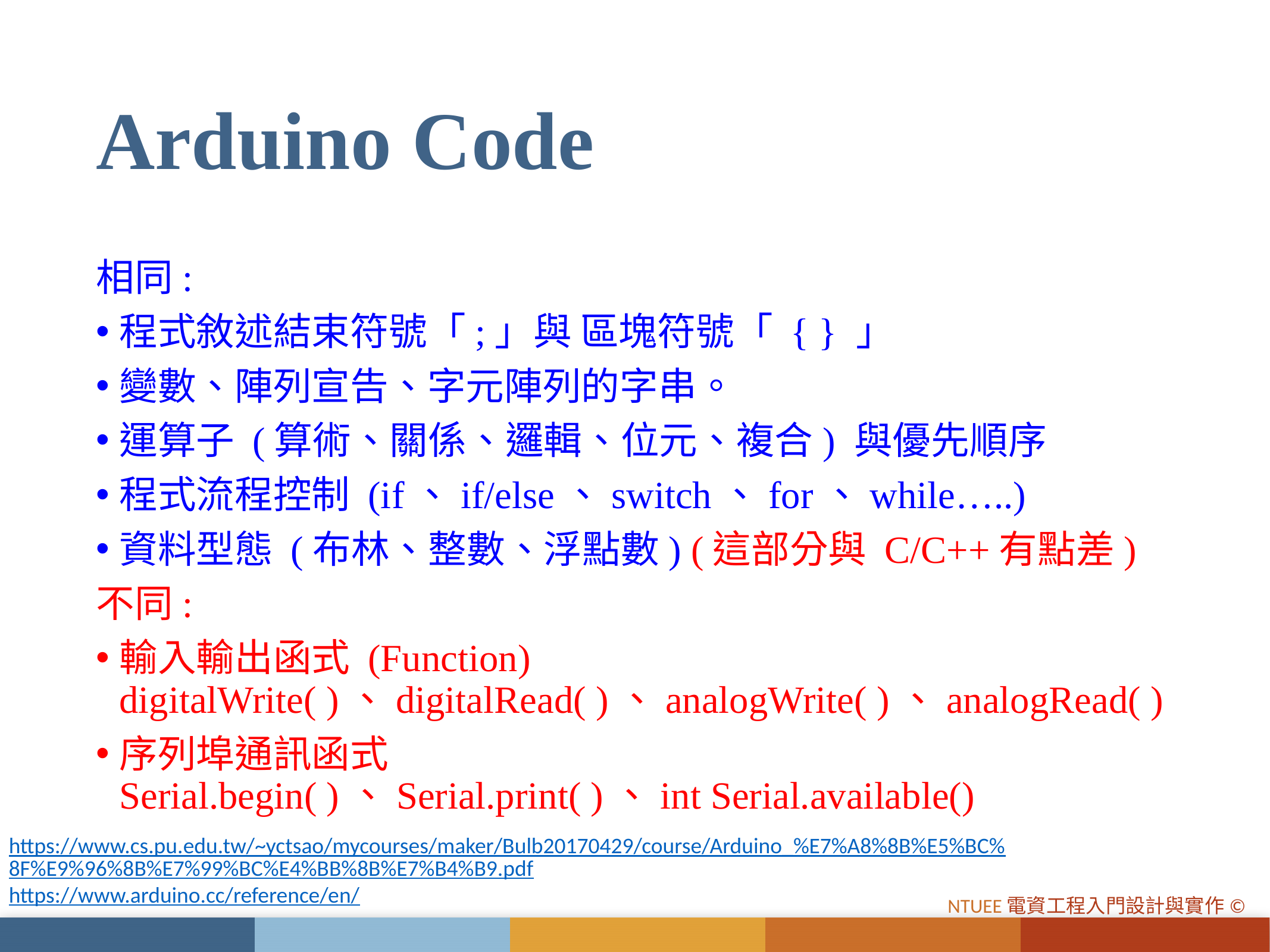

# Arduino Code
相同:
程式敘述結束符號「;」與 區塊符號「 { } 」
變數、陣列宣告、字元陣列的字串。
運算子 (算術、關係、邏輯、位元、複合) 與優先順序
程式流程控制 (if、if/else、switch、for、while…..)
資料型態 (布林、整數、浮點數) (這部分與 C/C++有點差)
不同:
輸入輸出函式 (Function)
digitalWrite( )、digitalRead( )、analogWrite( )、analogRead( )
序列埠通訊函式
Serial.begin( )、Serial.print( )、int Serial.available()

https://www.cs.pu.edu.tw/~yctsao/mycourses/maker/Bulb20170429/course/Arduino_%E7%A8%8B%E5%BC%8F%E9%96%8B%E7%99%BC%E4%BB%8B%E7%B4%B9.pdf
https://www.arduino.cc/reference/en/